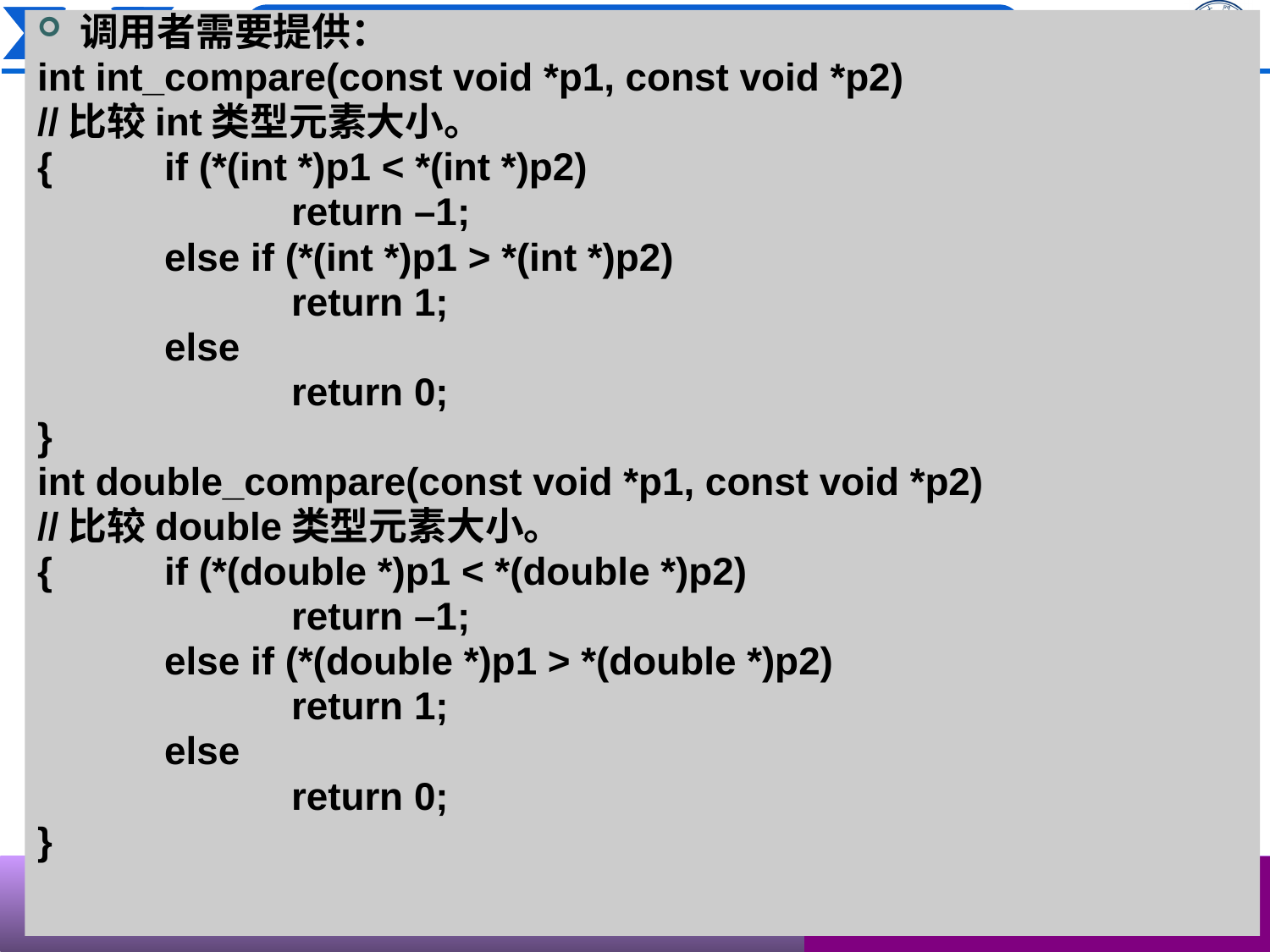

调用者需要提供：
int int_compare(const void *p1, const void *p2)
//比较int类型元素大小。
{	if (*(int *)p1 < *(int *)p2)
		return –1;
	else if (*(int *)p1 > *(int *)p2)
		return 1;
	else
		return 0;
}
int double_compare(const void *p1, const void *p2)
//比较double类型元素大小。
{	if (*(double *)p1 < *(double *)p2)
		return –1;
	else if (*(double *)p1 > *(double *)p2)
		return 1;
	else
		return 0;
}